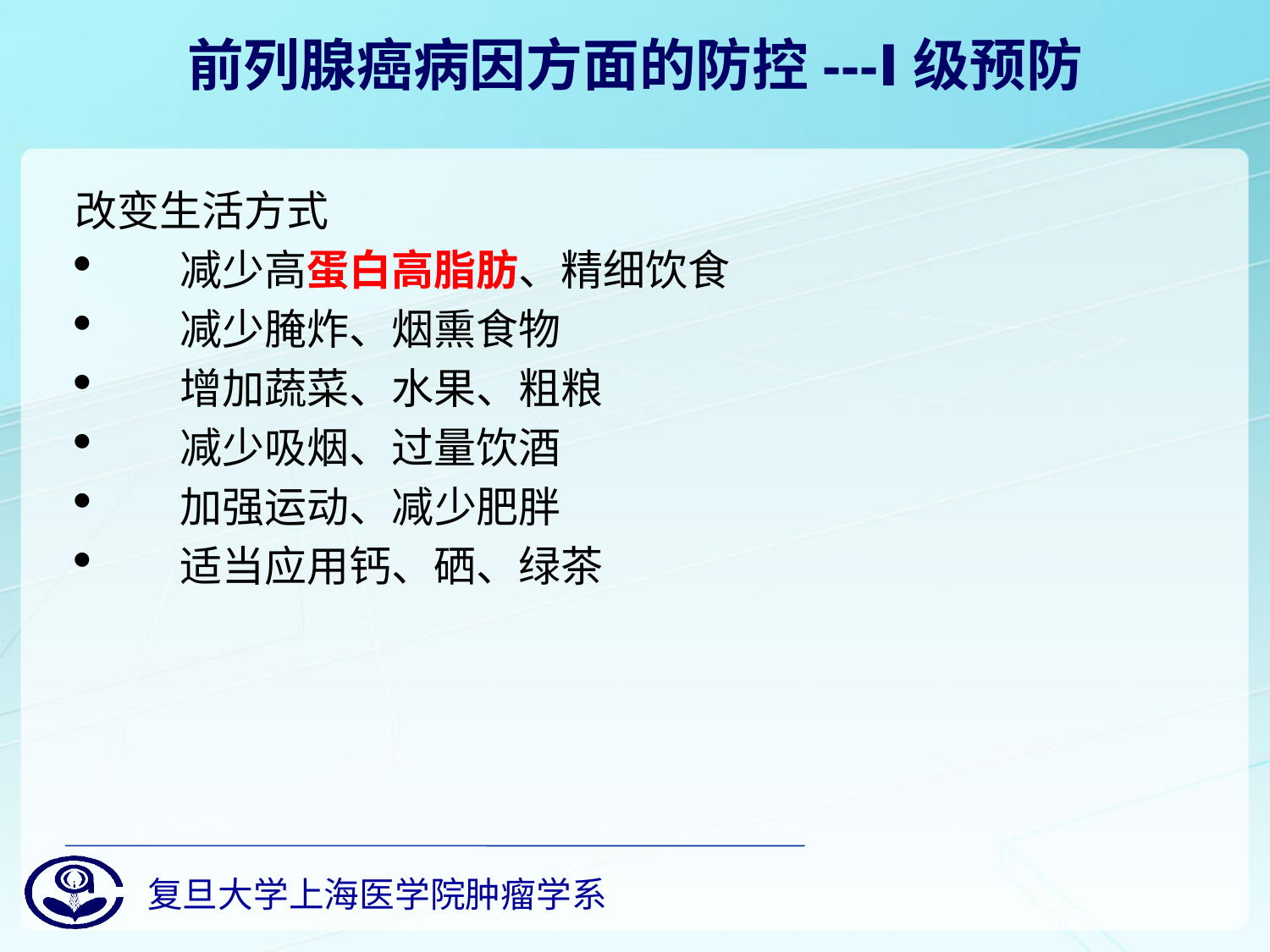

前列腺癌病因方面的防控---Ⅰ级预防
改变生活方式
     减少高蛋白高脂肪、精细饮食
     减少腌炸、烟熏食物
     增加蔬菜、水果、粗粮
     减少吸烟、过量饮酒
     加强运动、减少肥胖
     适当应用钙、硒、绿茶